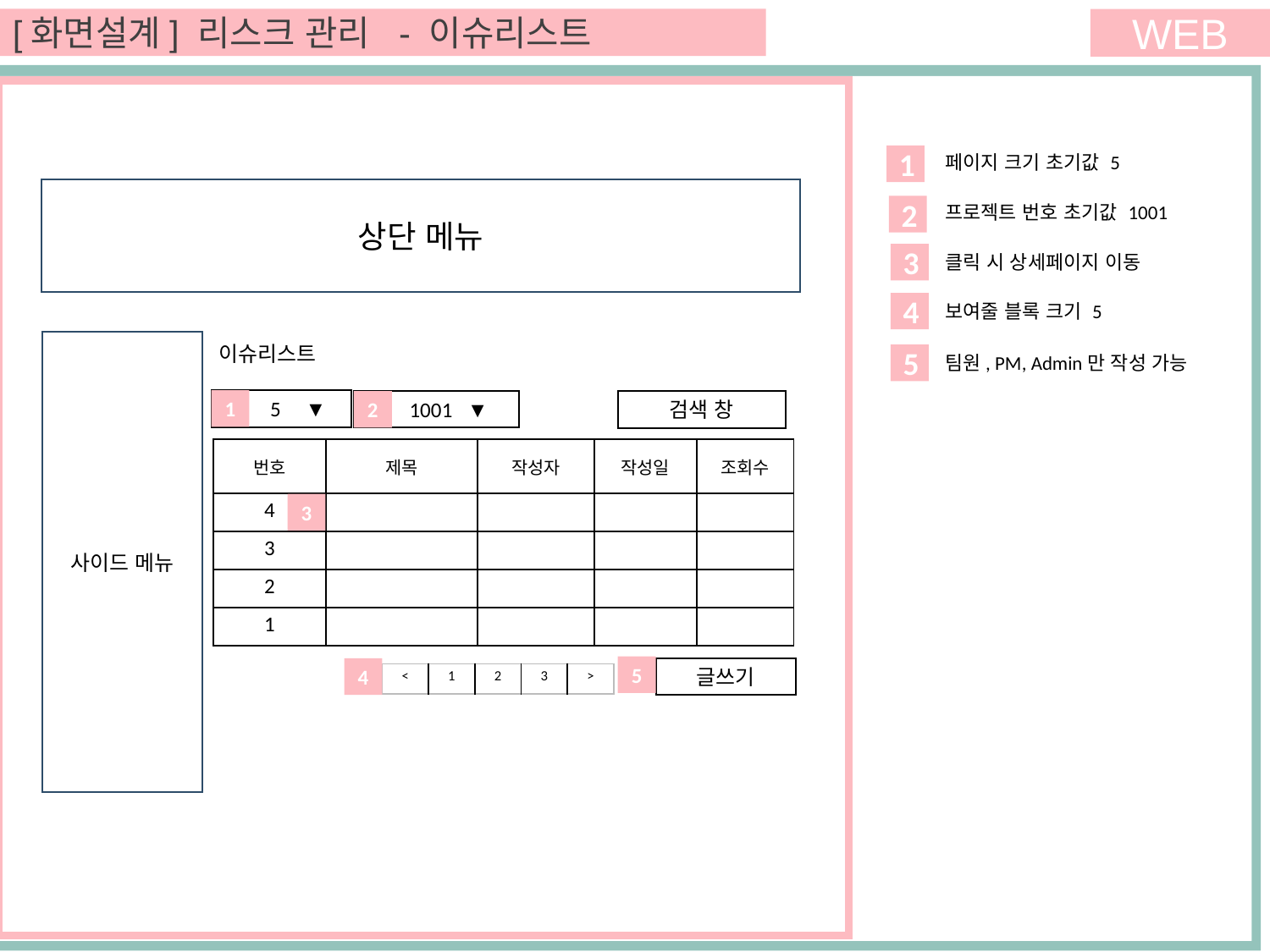

[화면설계] 리스크 관리  - 이슈리스트
WEB

페이지 크기 초기값 5
1
상단 메뉴
프로젝트 번호 초기값 1001
2
예약     지점안내     로그인     창업문의
3
클릭 시 상세페이지 이동
4
보여줄 블록 크기 5
사이드 메뉴
이슈리스트
5
팀원, PM, Admin만 작성 가능
       5     ▼
1
     1001   ▼
2
검색 창
| 번호 | 제목 | 작성자 | 작성일 | 조회수 |
| --- | --- | --- | --- | --- |
| 4 |  |  |  |  |
| 3 |  |  |  |  |
| 2 |  |  |  |  |
| 1 |  |  |  |  |
1
3
5
글쓰기
4
| < | 1 | 2 | 3 | > |
| --- | --- | --- | --- | --- |